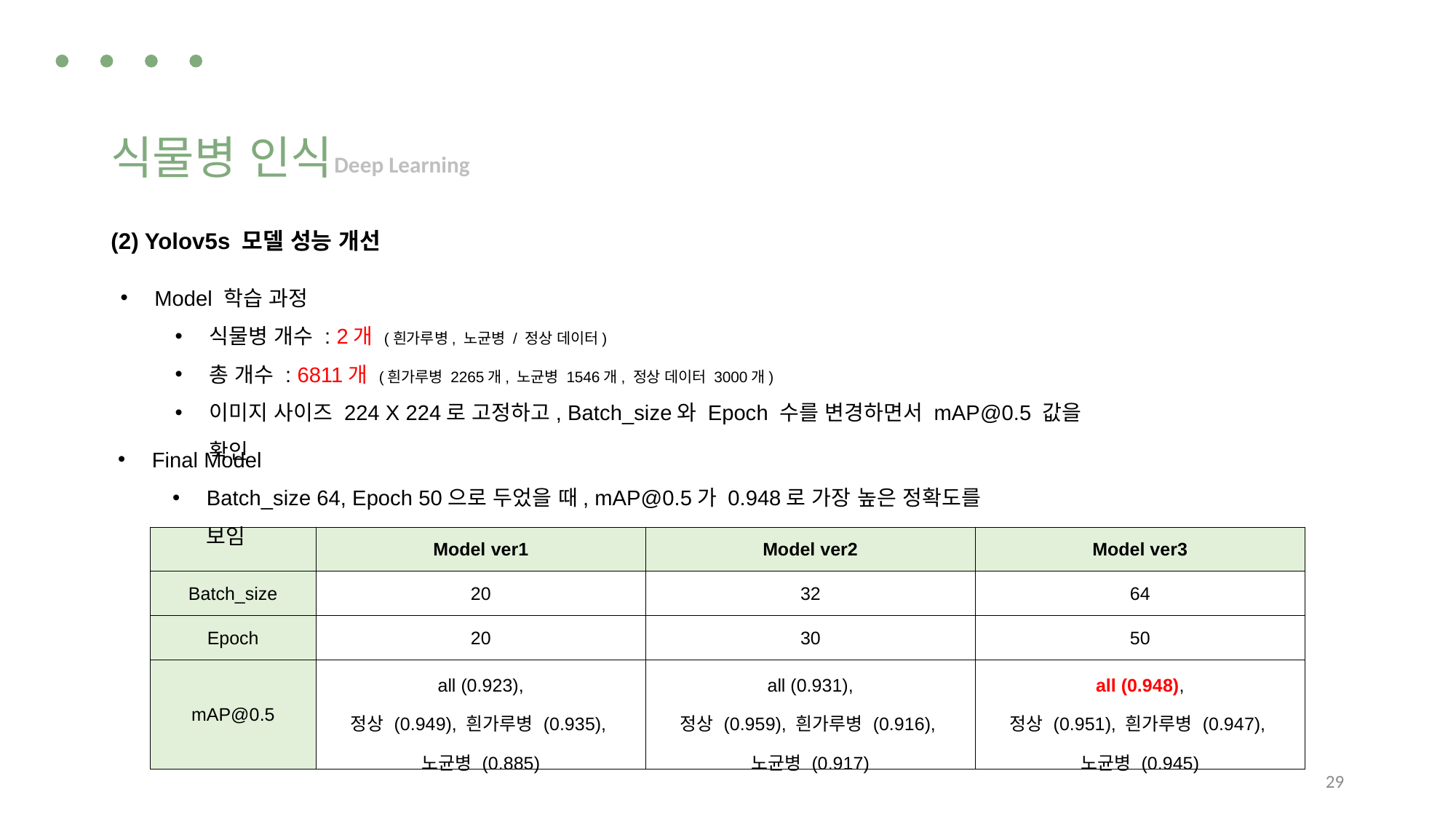

식물병 인식
Deep Learning
(2) Yolov5s 모델 성능 개선
Model 학습 과정
식물병 개수 : 2개 (흰가루병, 노균병 / 정상 데이터)
총 개수 : 6811개 (흰가루병 2265개, 노균병 1546개, 정상 데이터 3000개)
이미지 사이즈 224 X 224로 고정하고, Batch_size와 Epoch 수를 변경하면서 mAP@0.5 값을 확인
Final Model
Batch_size 64, Epoch 50으로 두었을 때, mAP@0.5가 0.948로 가장 높은 정확도를 보임
|  | Model ver1 | Model ver2 | Model ver3 |
| --- | --- | --- | --- |
| Batch\_size | 20 | 32 | 64 |
| Epoch | 20 | 30 | 50 |
| mAP@0.5 | all (0.923), 정상 (0.949), 흰가루병 (0.935), 노균병 (0.885) | all (0.931), 정상 (0.959), 흰가루병 (0.916), 노균병 (0.917) | all (0.948), 정상 (0.951), 흰가루병 (0.947), 노균병 (0.945) |
29